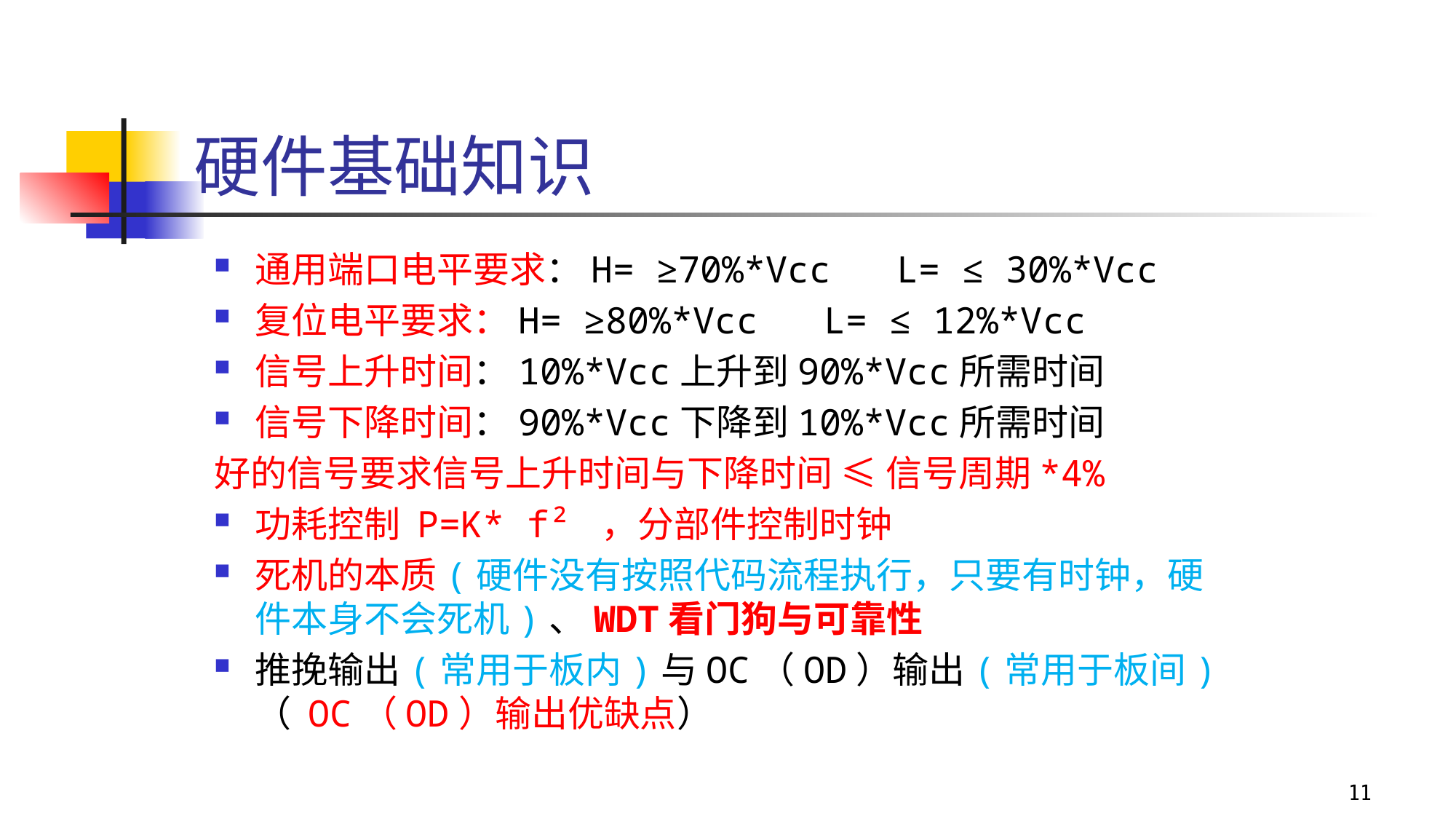

# 硬件基础知识
通用端口电平要求：H= ≥70%*Vcc   L= ≤ 30%*Vcc
复位电平要求：H= ≥80%*Vcc   L= ≤ 12%*Vcc
信号上升时间：10%*Vcc上升到90%*Vcc所需时间
信号下降时间：90%*Vcc下降到10%*Vcc所需时间
好的信号要求信号上升时间与下降时间 ≤ 信号周期*4%
功耗控制 P=K* f² ，分部件控制时钟
死机的本质(硬件没有按照代码流程执行，只要有时钟，硬件本身不会死机)、WDT看门狗与可靠性
推挽输出(常用于板内)与OC（OD）输出(常用于板间)（ OC（OD）输出优缺点）

11